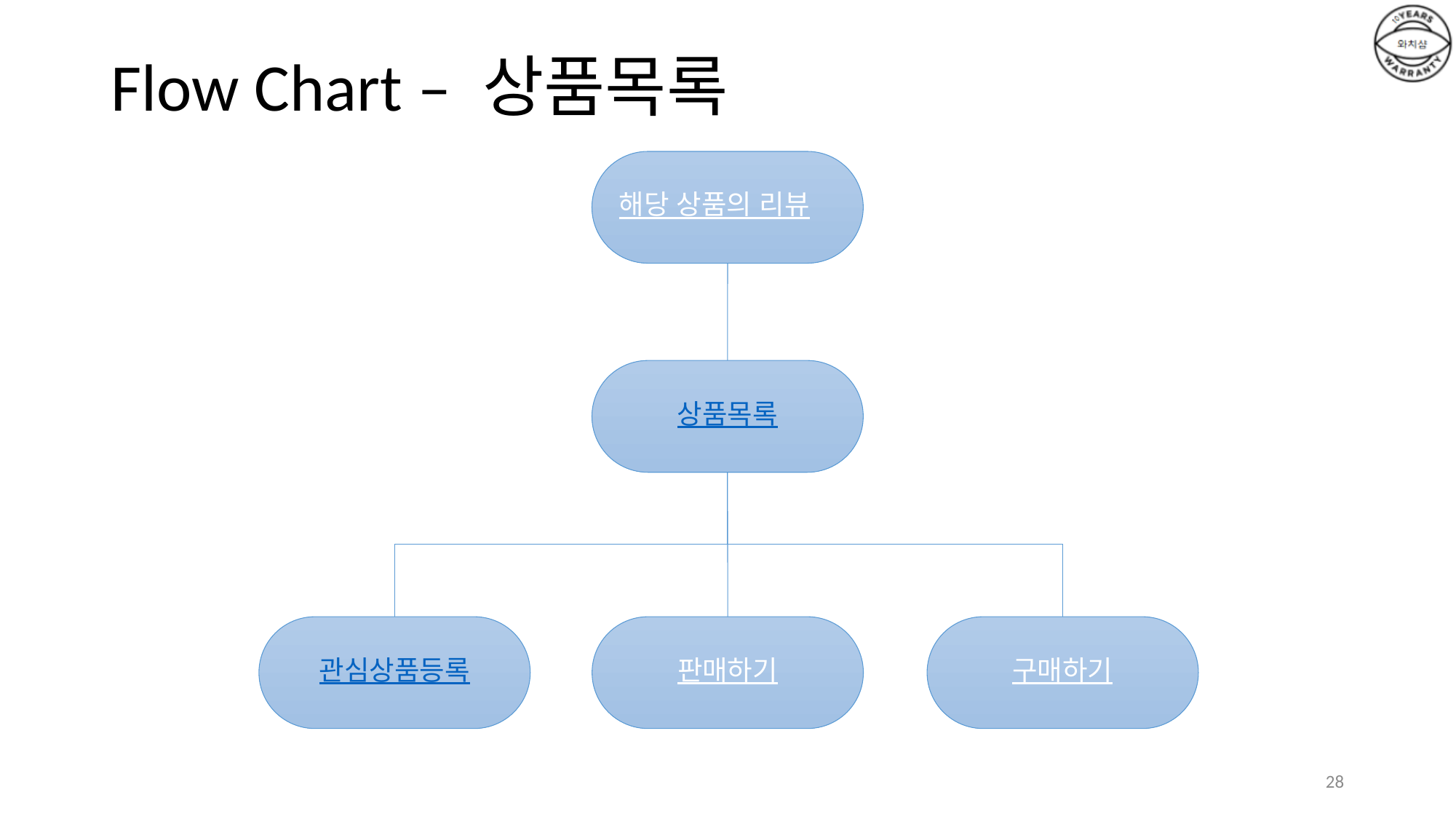

# Flow Chart – 상품목록
해당 상품의 리뷰
상품목록
관심상품등록
판매하기
구매하기
28